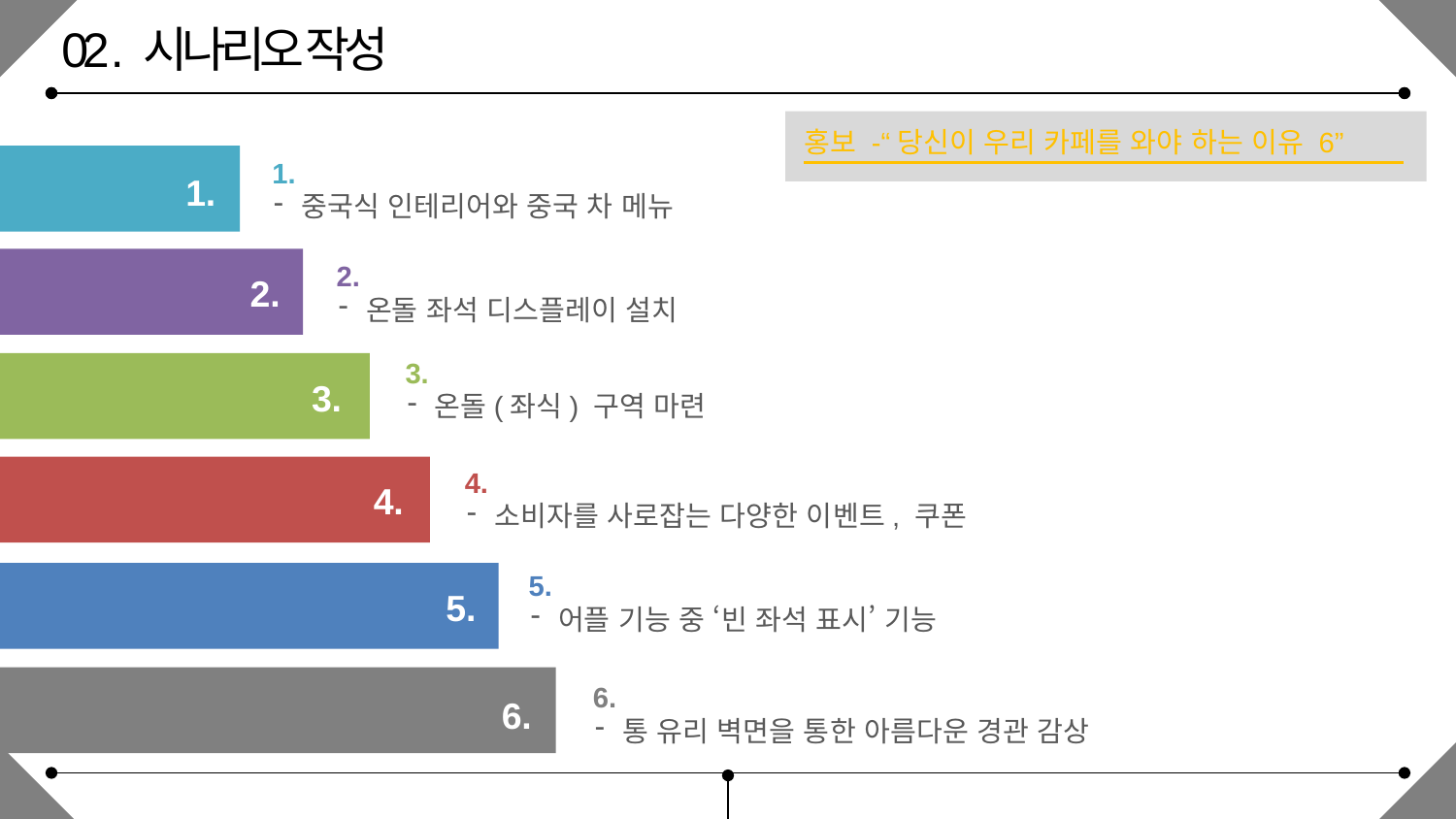

02 . 시나리오 작성

홍보 -“당신이 우리 카페를 와야 하는 이유 6”

1.
중국식 인테리어와 중국 차 메뉴
1.

2.
온돌 좌석 디스플레이 설치
2.
3.
온돌(좌식) 구역 마련

3.

4.
소비자를 사로잡는 다양한 이벤트, 쿠폰
4.
Option C
5.
어플 기능 중 ‘빈 좌석 표시’ 기능

5.

6.
통 유리 벽면을 통한 아름다운 경관 감상
6.
Option E